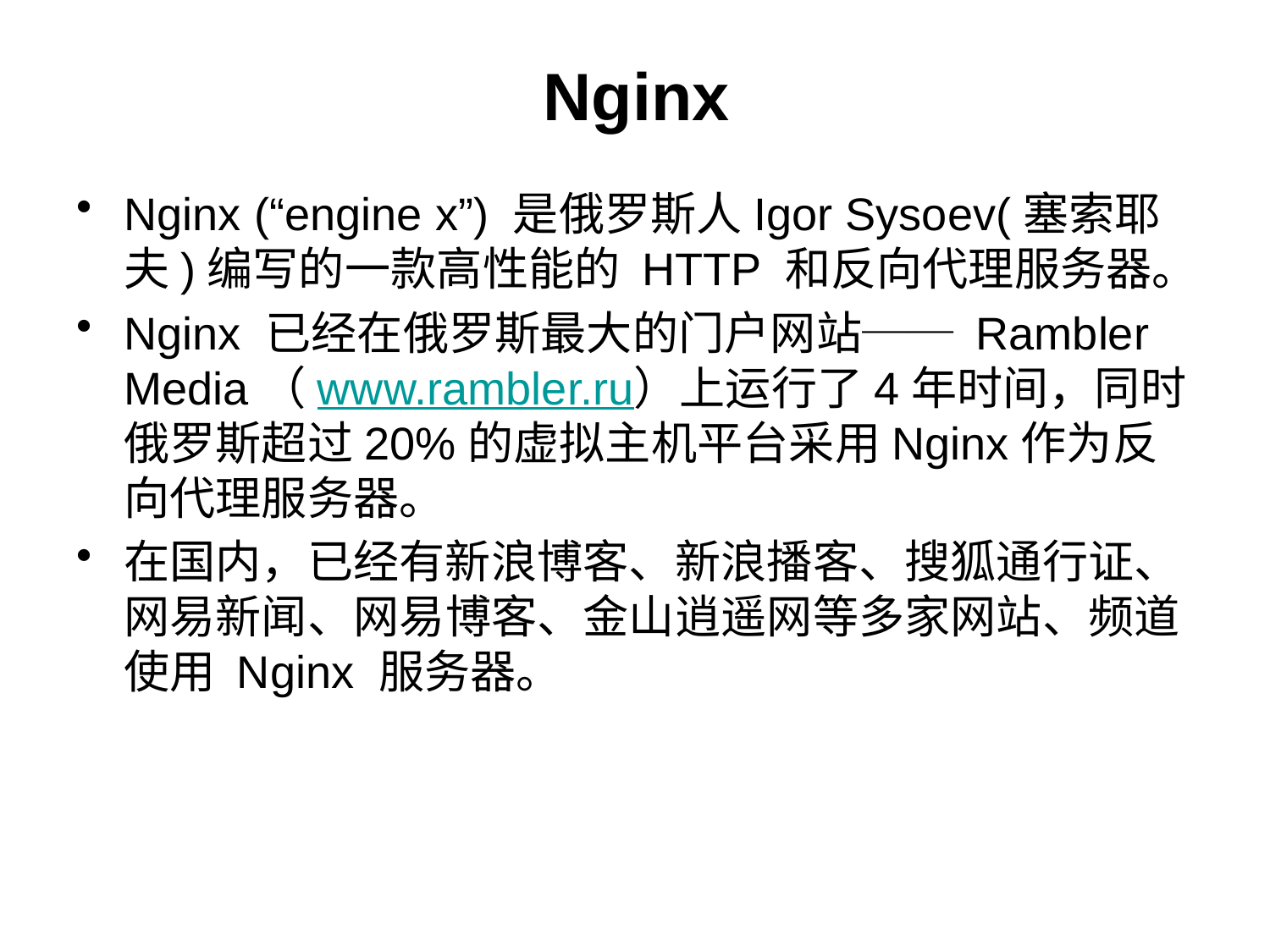

Nginx
Nginx (“engine x”) 是俄罗斯人Igor Sysoev(塞索耶夫)编写的一款高性能的 HTTP 和反向代理服务器。
Nginx 已经在俄罗斯最大的门户网站── Rambler Media（www.rambler.ru）上运行了4年时间，同时俄罗斯超过20%的虚拟主机平台采用Nginx作为反向代理服务器。
在国内，已经有新浪博客、新浪播客、搜狐通行证、网易新闻、网易博客、金山逍遥网等多家网站、频道使用 Nginx 服务器。